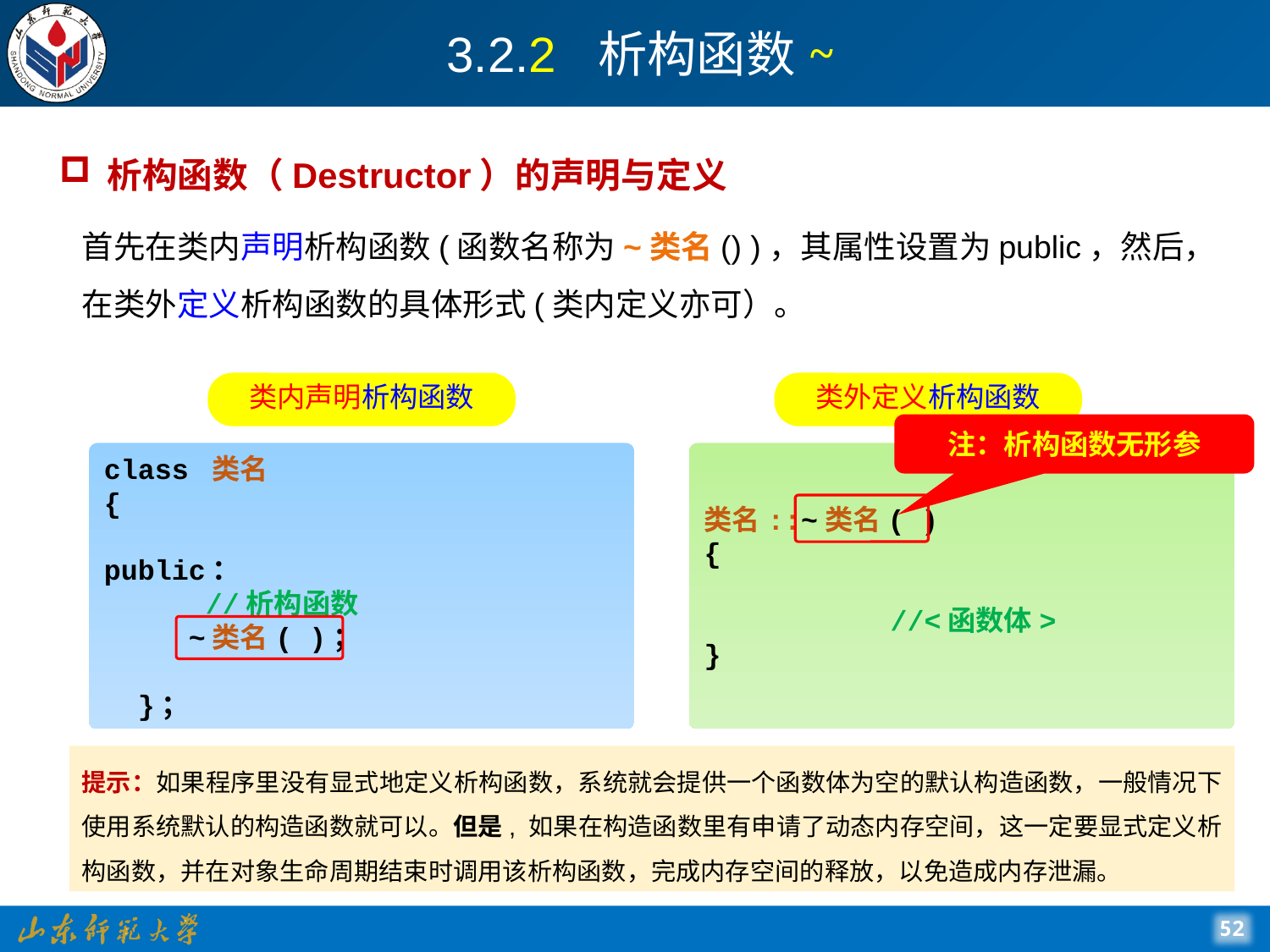

# 3.2.2 析构函数~
析构函数（Destructor）的声明与定义
首先在类内声明析构函数(函数名称为~类名() )，其属性设置为public，然后，在类外定义析构函数的具体形式(类内定义亦可）。
类内声明析构函数

类外定义析构函数

注：析构函数无形参
class 类名
{

public：
      //析构函数
     ~类名( )；

  }；
类名::~类名( )
{

           //<函数体>
}

提示：如果程序里没有显式地定义析构函数，系统就会提供一个函数体为空的默认构造函数，一般情况下使用系统默认的构造函数就可以。但是, 如果在构造函数里有申请了动态内存空间，这一定要显式定义析构函数，并在对象生命周期结束时调用该析构函数，完成内存空间的释放，以免造成内存泄漏。